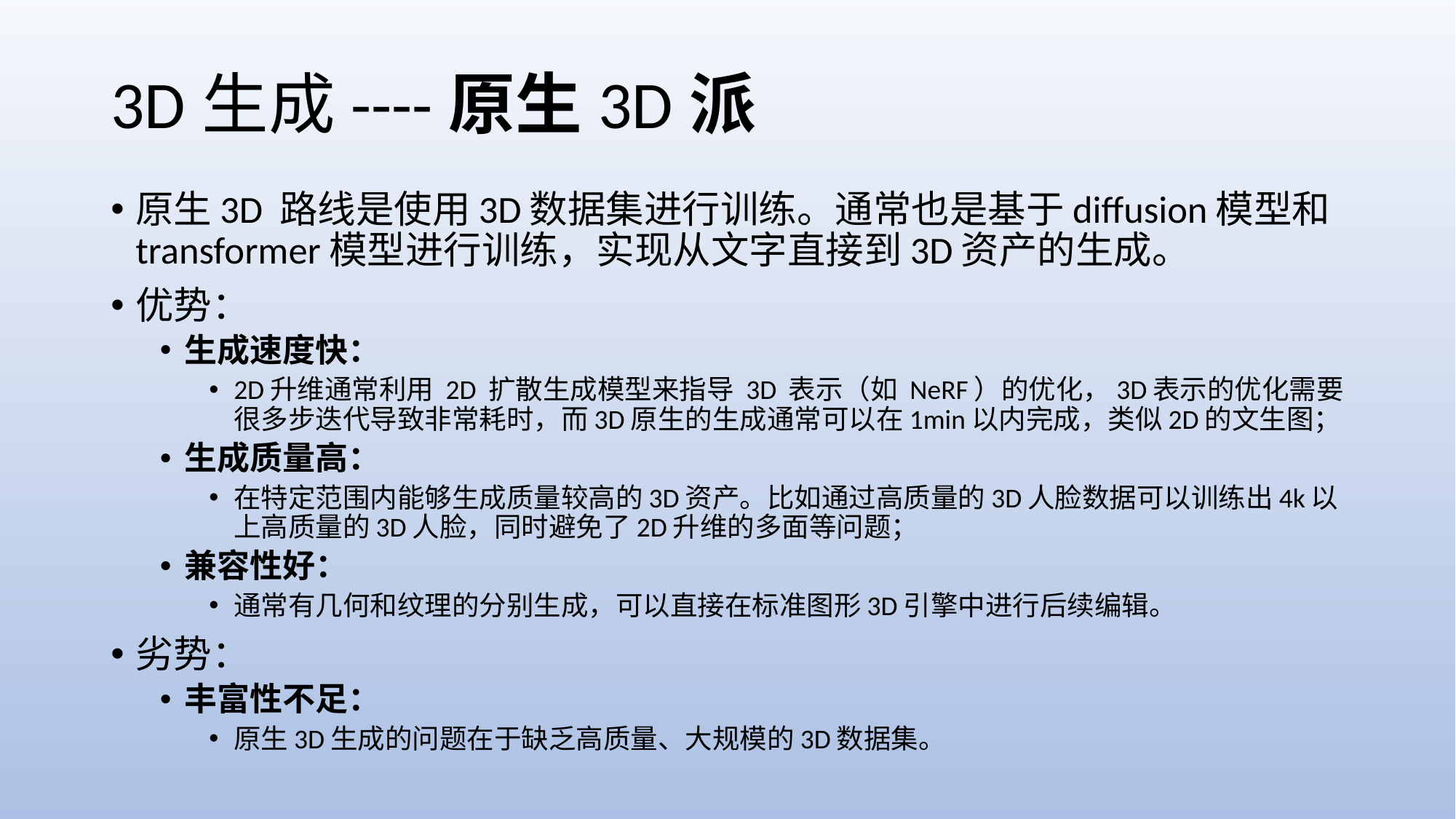

# 3D生成----原生3D派
原生3D 路线是使用3D数据集进行训练。通常也是基于diffusion模型和transformer模型进行训练，实现从文字直接到3D资产的生成。
优势：
生成速度快：
2D升维通常利用 2D 扩散生成模型来指导 3D 表示（如 NeRF）的优化，3D表示的优化需要很多步迭代导致非常耗时，而3D原生的生成通常可以在1min以内完成，类似2D的文生图；
生成质量高：
在特定范围内能够生成质量较高的3D资产。比如通过高质量的3D人脸数据可以训练出4k以上高质量的3D人脸，同时避免了2D升维的多面等问题；
兼容性好：
通常有几何和纹理的分别生成，可以直接在标准图形3D引擎中进行后续编辑。
劣势：
丰富性不足：
原生3D生成的问题在于缺乏高质量、大规模的3D数据集。